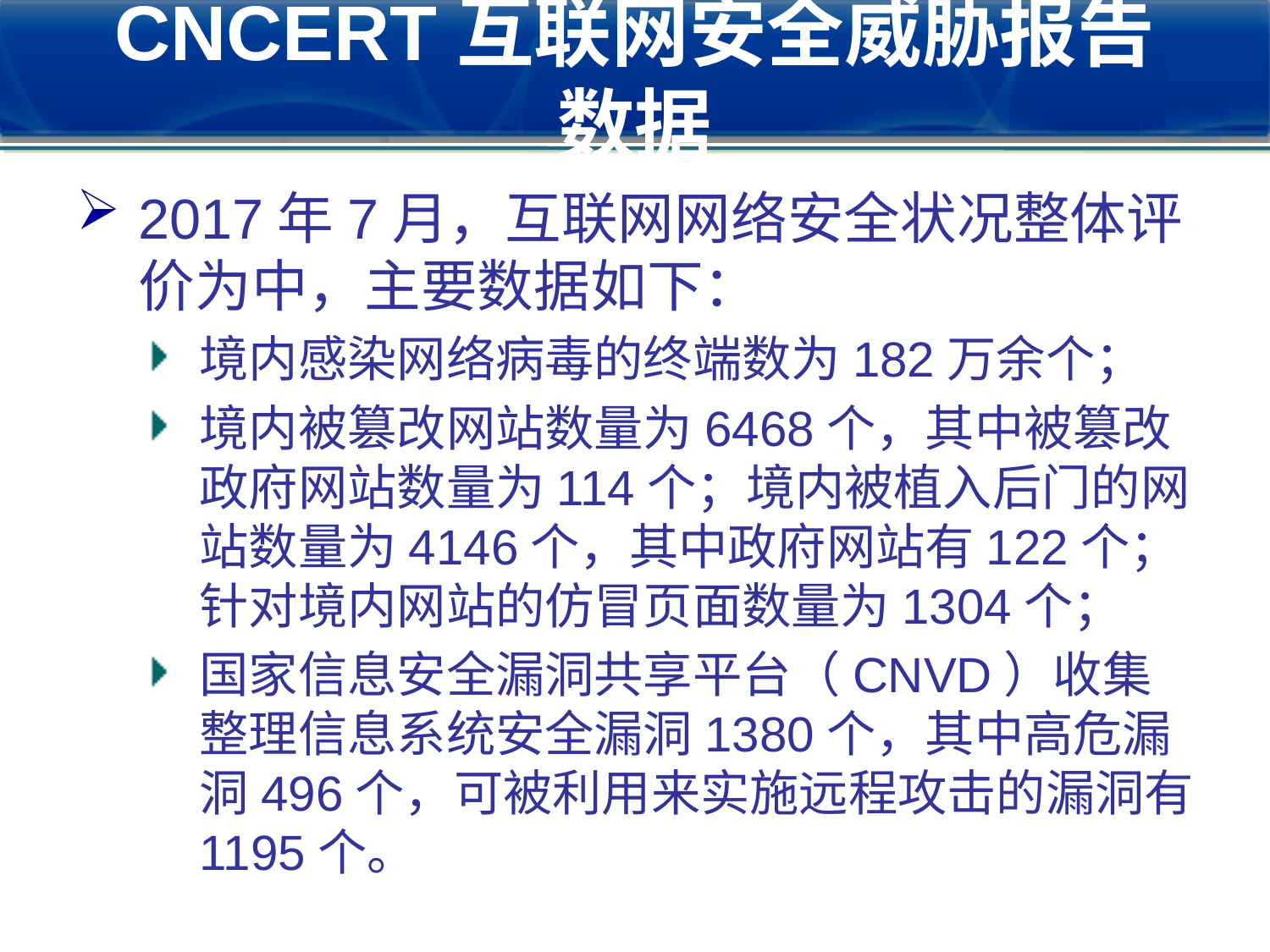

# CNCERT互联网安全威胁报告数据
2017年7月，互联网网络安全状况整体评价为中，主要数据如下：
境内感染网络病毒的终端数为182万余个；
境内被篡改网站数量为6468个，其中被篡改政府网站数量为114个；境内被植入后门的网站数量为4146个，其中政府网站有122个；针对境内网站的仿冒页面数量为1304个；
国家信息安全漏洞共享平台（CNVD）收集整理信息系统安全漏洞1380个，其中高危漏洞496个，可被利用来实施远程攻击的漏洞有1195个。